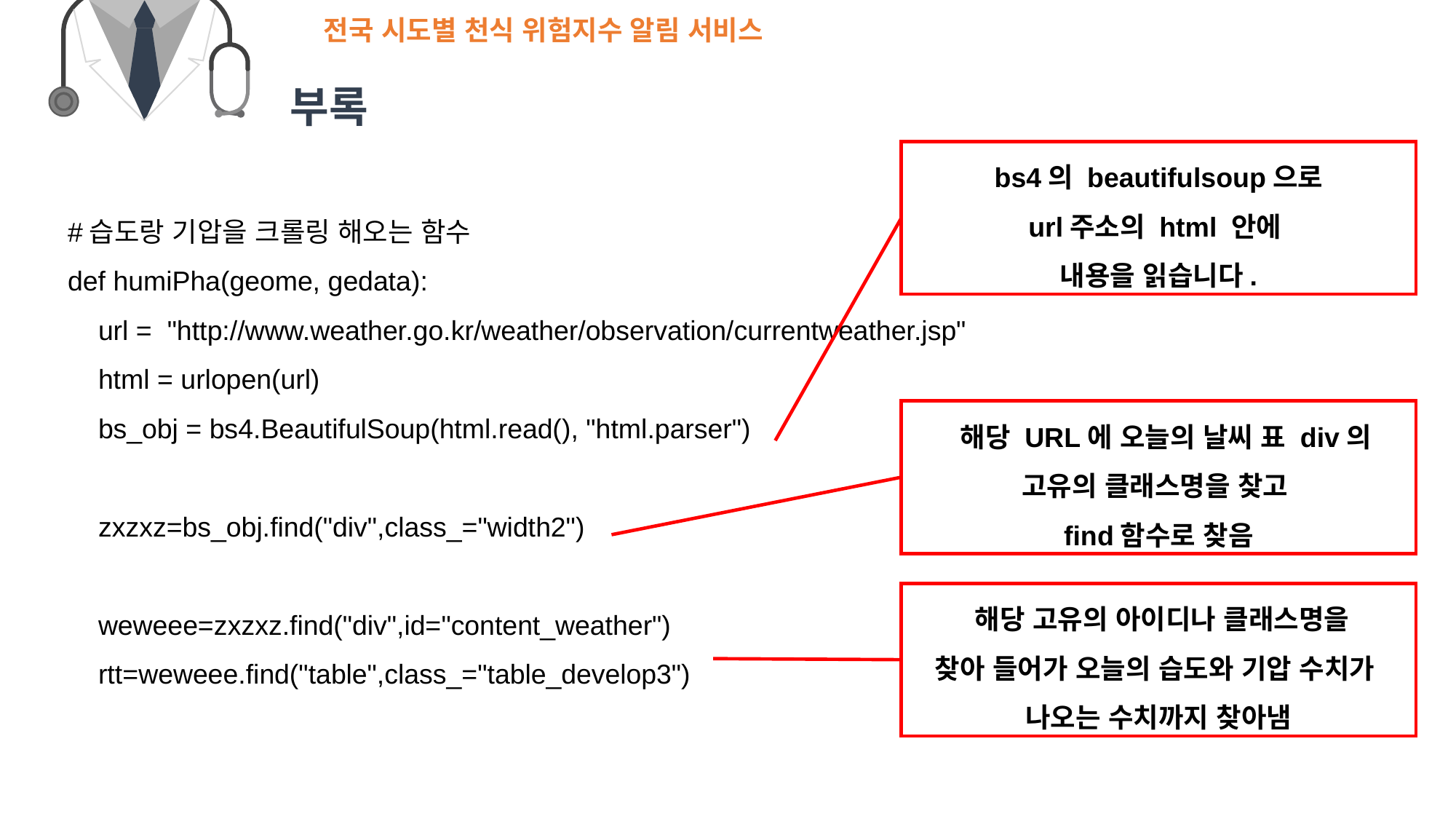

전국 시도별 천식 위험지수 알림 서비스
부록
 bs4의 beautifulsoup으로
url주소의 html 안에
내용을 읽습니다.

#습도랑 기압을 크롤링 해오는 함수
def humiPha(geome, gedata):
    url =  "http://www.weather.go.kr/weather/observation/currentweather.jsp"
    html = urlopen(url)
    bs_obj = bs4.BeautifulSoup(html.read(), "html.parser")

    zxzxz=bs_obj.find("div",class_="width2")

    weweee=zxzxz.find("div",id="content_weather")
    rtt=weweee.find("table",class_="table_develop3")
 해당 URL에 오늘의 날씨 표 div의 고유의 클래스명을 찾고
find함수로 찾음
 해당 고유의 아이디나 클래스명을
찾아 들어가 오늘의 습도와 기압 수치가
나오는 수치까지 찾아냄